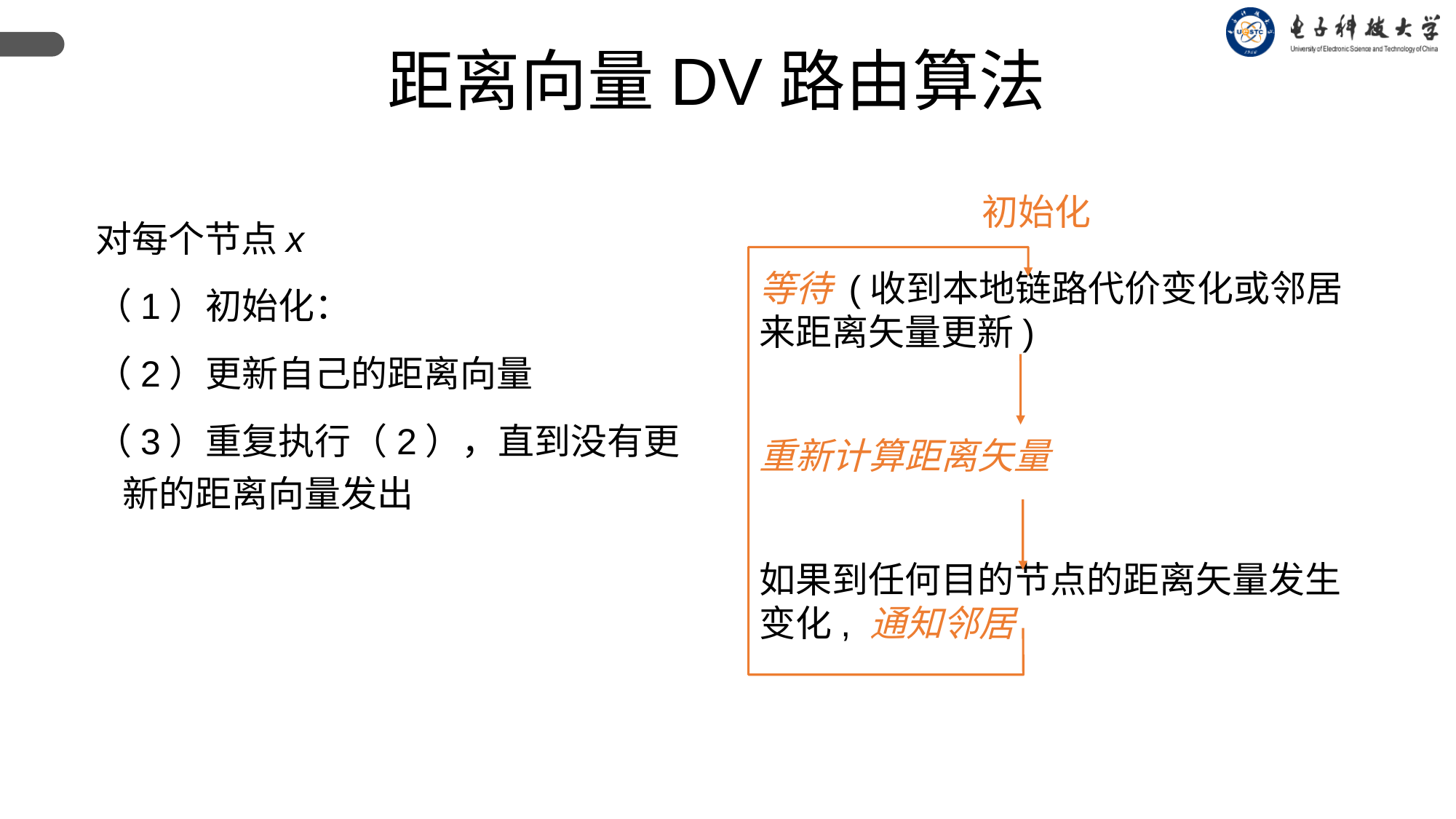

距离向量DV路由算法
初始化

等待 (收到本地链路代价变化或邻居来距离矢量更新)

重新计算距离矢量

如果到任何目的节点的距离矢量发生变化, 通知邻居

对每个节点x
（1）初始化：
（2）更新自己的距离向量
（3）重复执行（2），直到没有更新的距离向量发出